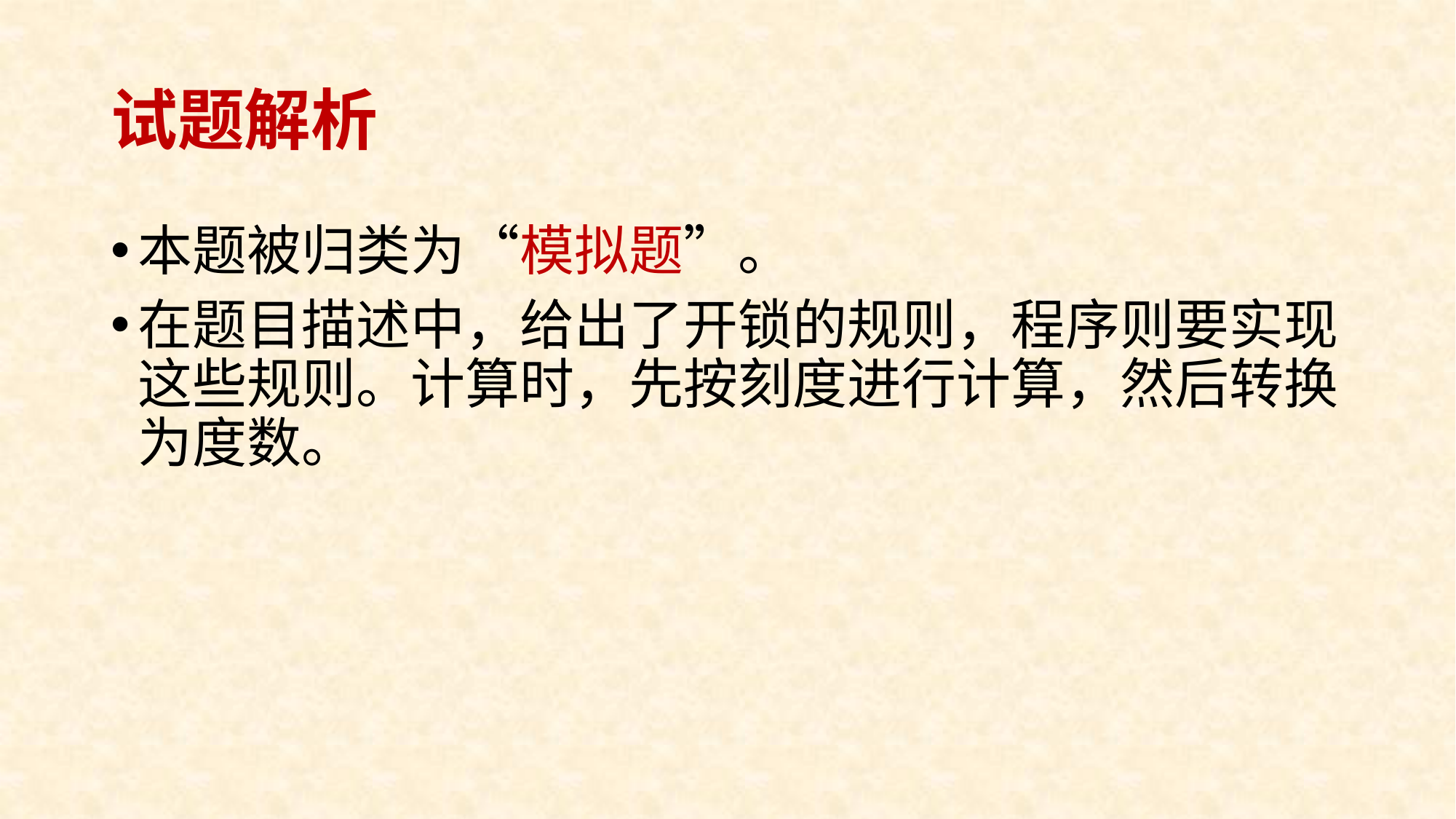

# 试题解析
本题被归类为“模拟题”。
在题目描述中，给出了开锁的规则，程序则要实现这些规则。计算时，先按刻度进行计算，然后转换为度数。